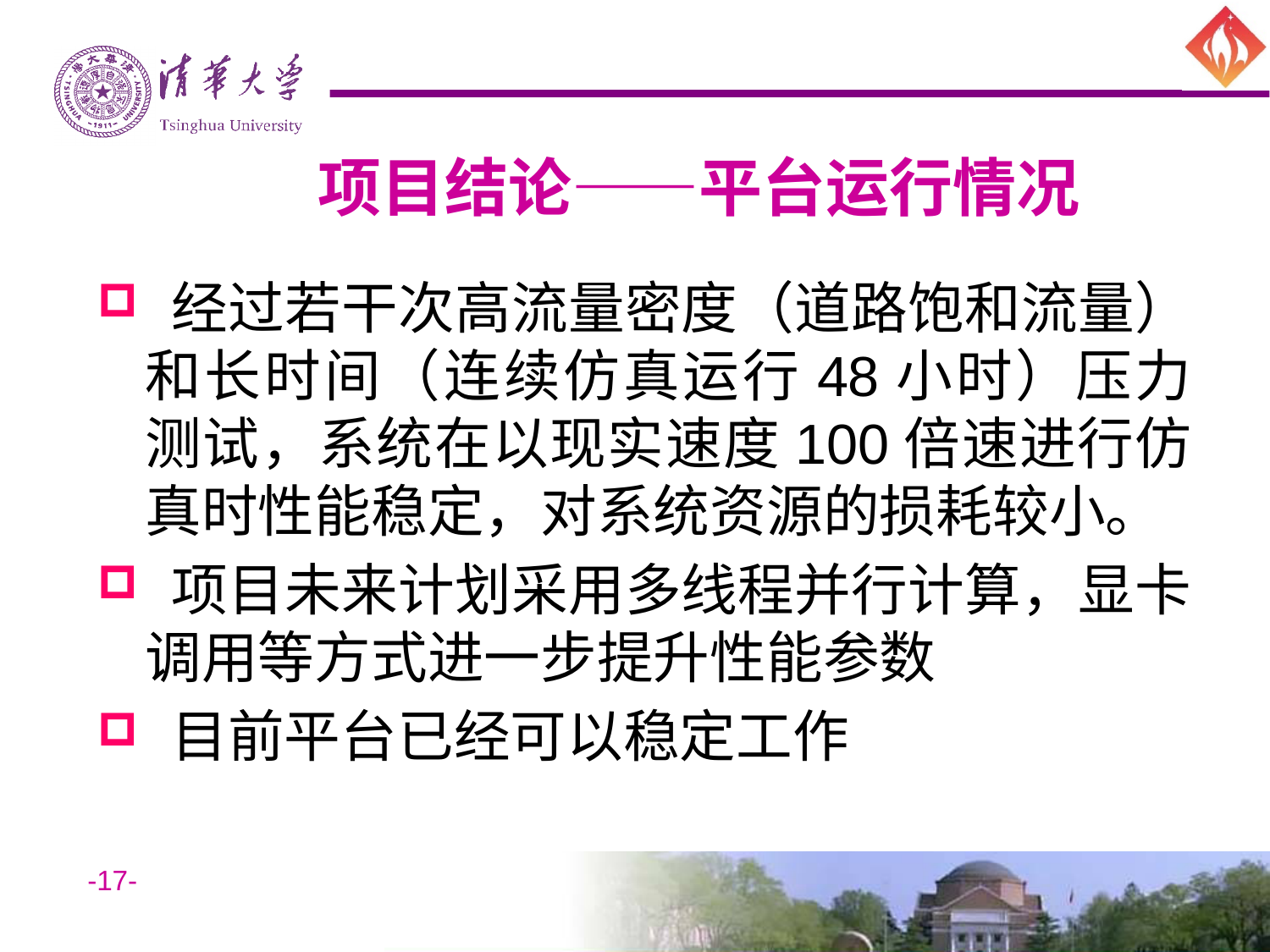

# 项目结论——平台运行情况
 经过若干次高流量密度（道路饱和流量）和长时间（连续仿真运行48小时）压力测试，系统在以现实速度100倍速进行仿真时性能稳定，对系统资源的损耗较小。
 项目未来计划采用多线程并行计算，显卡调用等方式进一步提升性能参数
 目前平台已经可以稳定工作